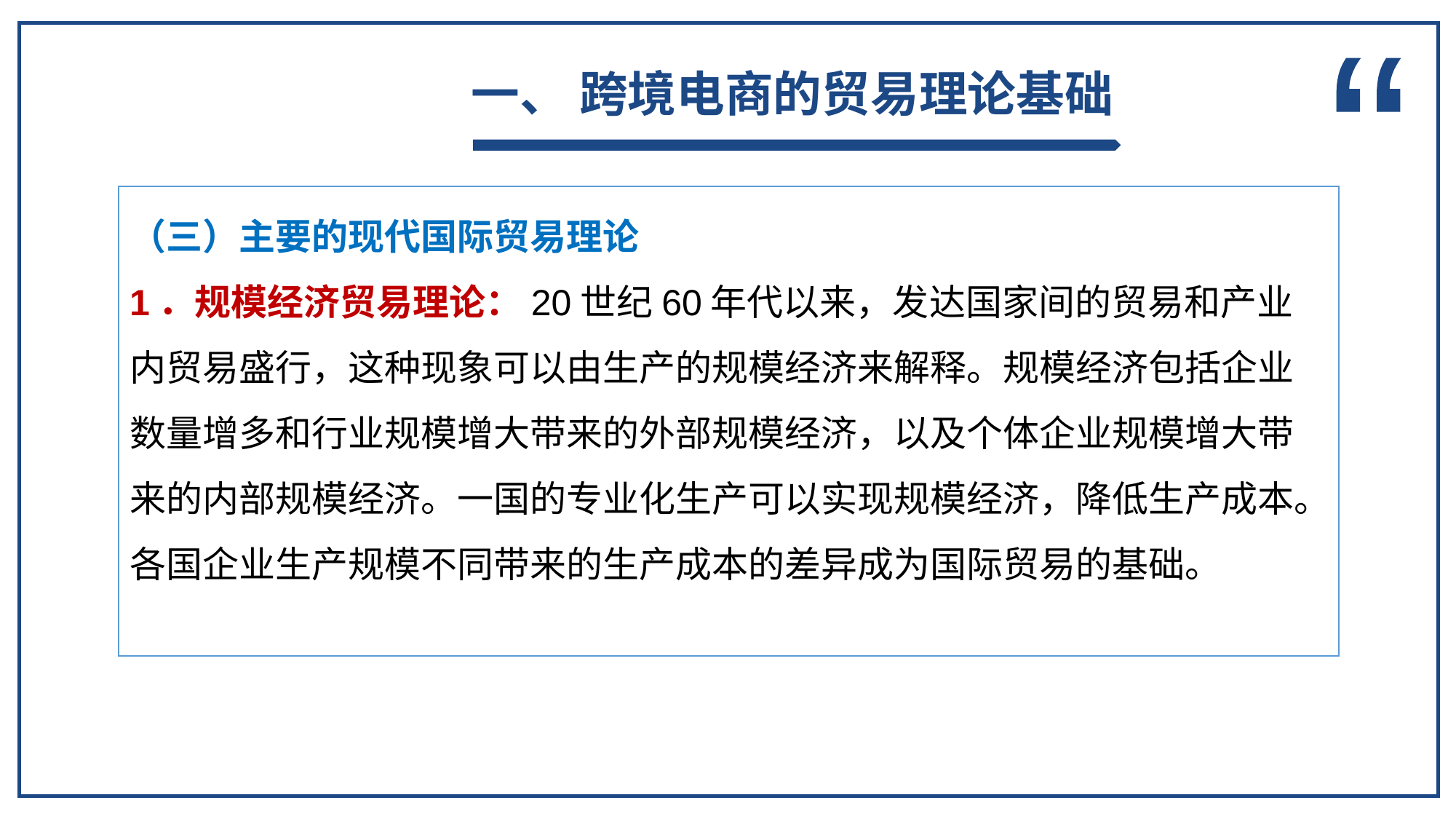

一、 跨境电商的贸易理论基础

“
（三）主要的现代国际贸易理论
1．规模经济贸易理论：20世纪60年代以来，发达国家间的贸易和产业内贸易盛行，这种现象可以由生产的规模经济来解释。规模经济包括企业数量增多和行业规模增大带来的外部规模经济，以及个体企业规模增大带来的内部规模经济。一国的专业化生产可以实现规模经济，降低生产成本。各国企业生产规模不同带来的生产成本的差异成为国际贸易的基础。